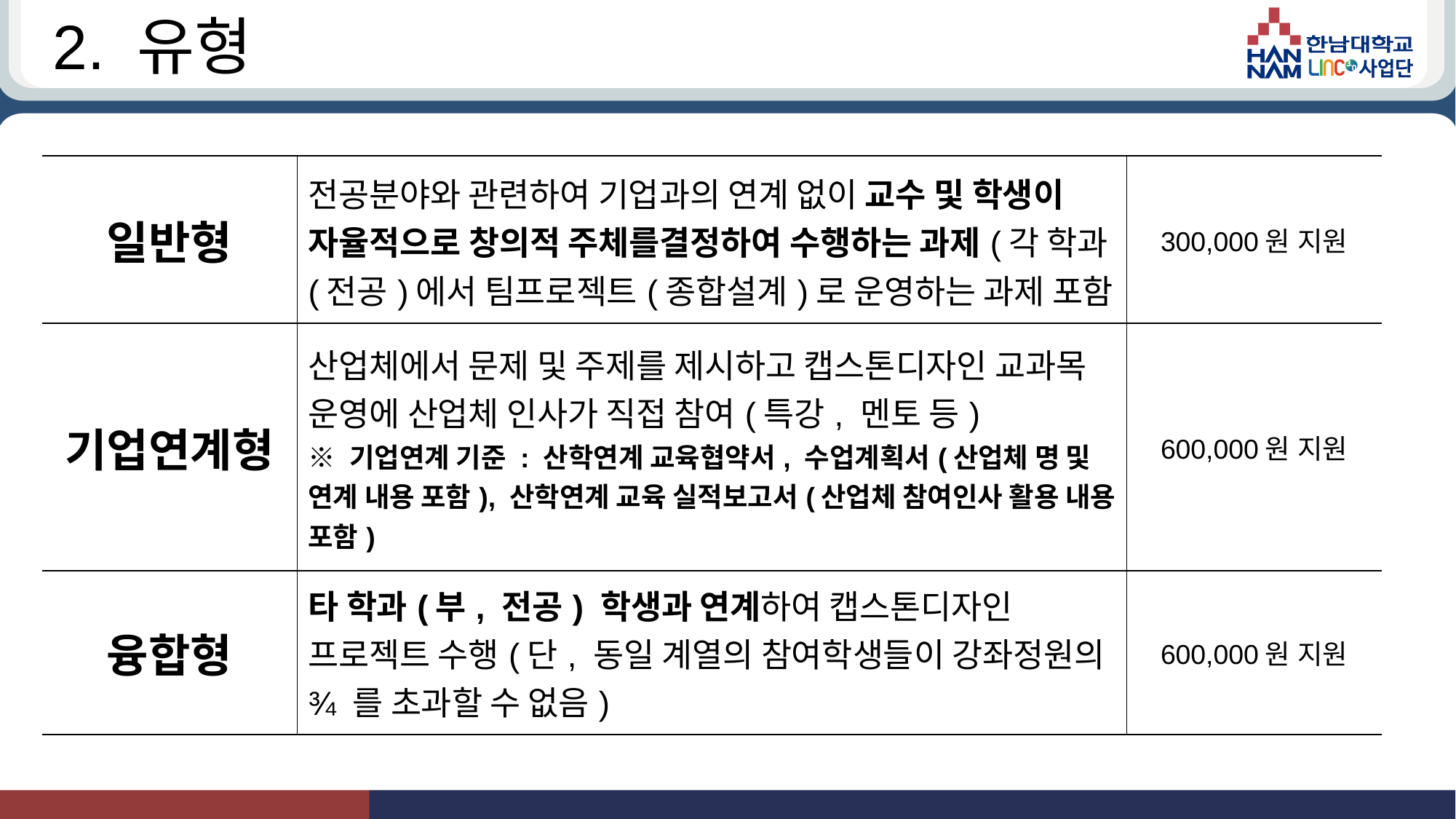

# 2. 유형
| 일반형 | 전공분야와 관련하여 기업과의 연계 없이 교수 및 학생이 자율적으로 창의적 주체를결정하여 수행하는 과제(각 학과(전공)에서 팀프로젝트(종합설계)로 운영하는 과제 포함 | 300,000원 지원 |
| --- | --- | --- |
| 기업연계형 | 산업체에서 문제 및 주제를 제시하고 캡스톤디자인 교과목 운영에 산업체 인사가 직접 참여(특강, 멘토 등) ※ 기업연계 기준 : 산학연계 교육협약서, 수업계획서(산업체 명 및 연계 내용 포함), 산학연계 교육 실적보고서(산업체 참여인사 활용 내용 포함) | 600,000원 지원 |
| 융합형 | 타 학과(부, 전공) 학생과 연계하여 캡스톤디자인 프로젝트 수행(단, 동일 계열의 참여학생들이 강좌정원의 ¾ 를 초과할 수 없음) | 600,000원 지원 |